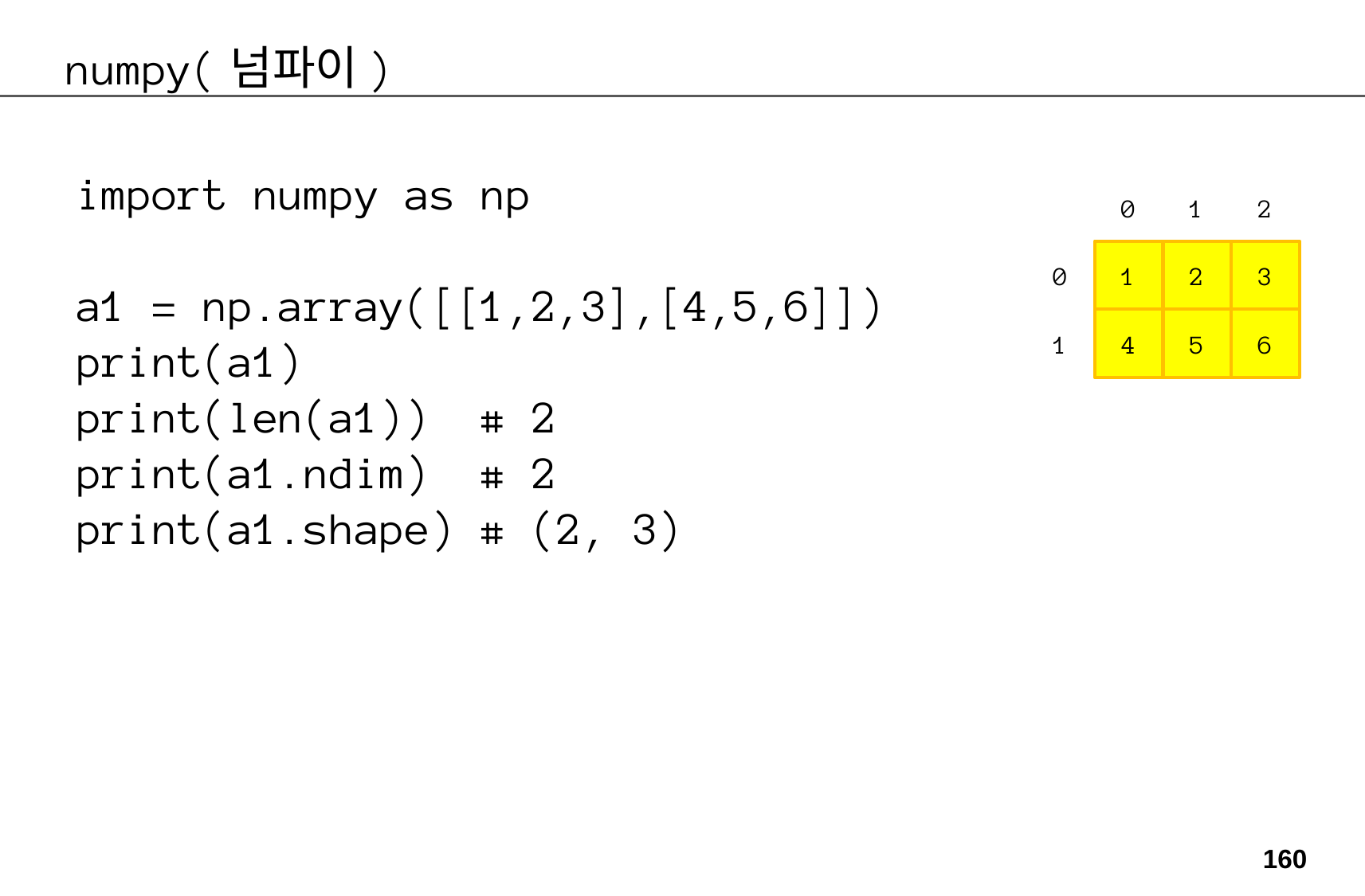

numpy(넘파이)
import numpy as np

a1 = np.array([[1,2,3],[4,5,6]])
print(a1)
print(len(a1))  # 2
print(a1.ndim)  # 2
print(a1.shape) # (2, 3)
0
1
2
0
1
2
3
1
4
5
6